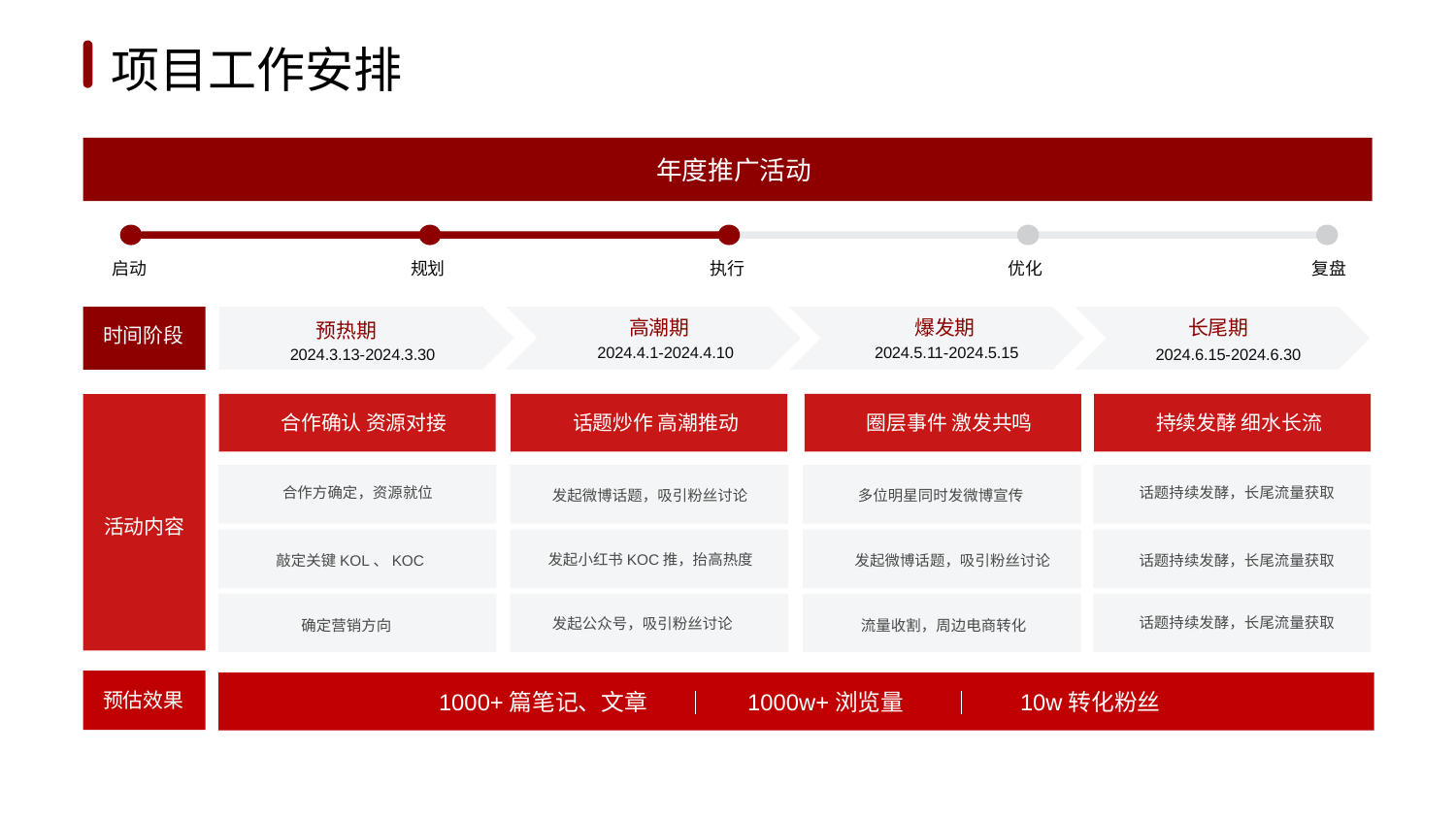

1
2
3
4
5
6
项目工作安排

年度推广活动

启动
规划
执行
优化
复盘

爆发期
长尾期
高潮期
预热期
时间阶段
2024.4.1-2024.4.10
2024.5.11-2024.5.15
2024.3.13-2024.3.30
2024.6.15-2024.6.30

合作确认 资源对接
话题炒作 高潮推动
圈层事件 激发共鸣
持续发酵 细水长流

合作方确定，资源就位
话题持续发酵，长尾流量获取
发起微博话题，吸引粉丝讨论
多位明星同时发微博宣传
活动内容
发起小红书KOC推，抬高热度
话题持续发酵，长尾流量获取
发起微博话题，吸引粉丝讨论
敲定关键KOL、KOC
话题持续发酵，长尾流量获取
发起公众号，吸引粉丝讨论
流量收割，周边电商转化
确定营销方向

预估效果
1000+篇笔记、文章
1000w+浏览量
10w转化粉丝